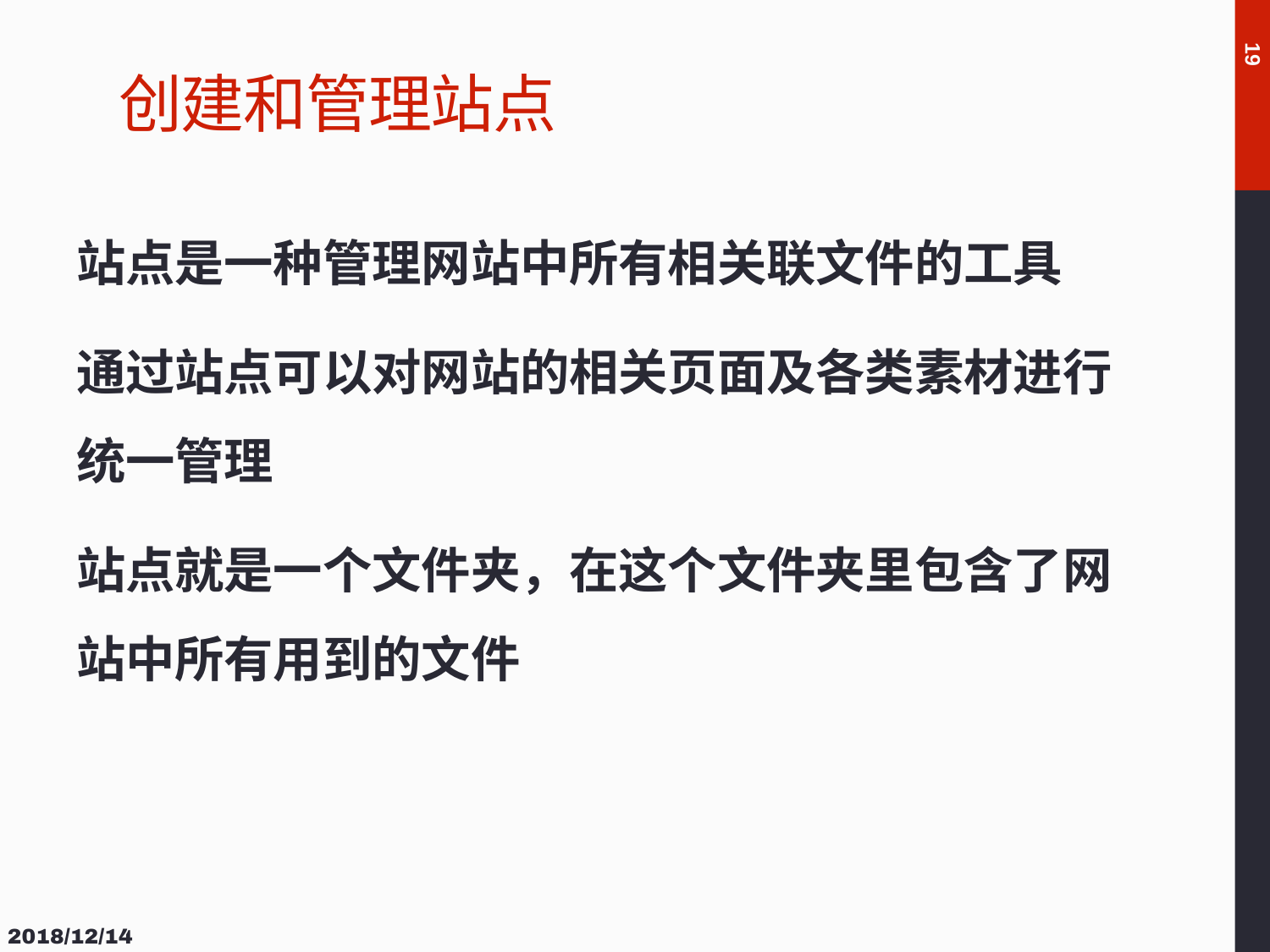

# 创建和管理站点
19
站点是一种管理网站中所有相关联文件的工具
通过站点可以对网站的相关页面及各类素材进行统一管理
站点就是一个文件夹，在这个文件夹里包含了网站中所有用到的文件
2018/12/14